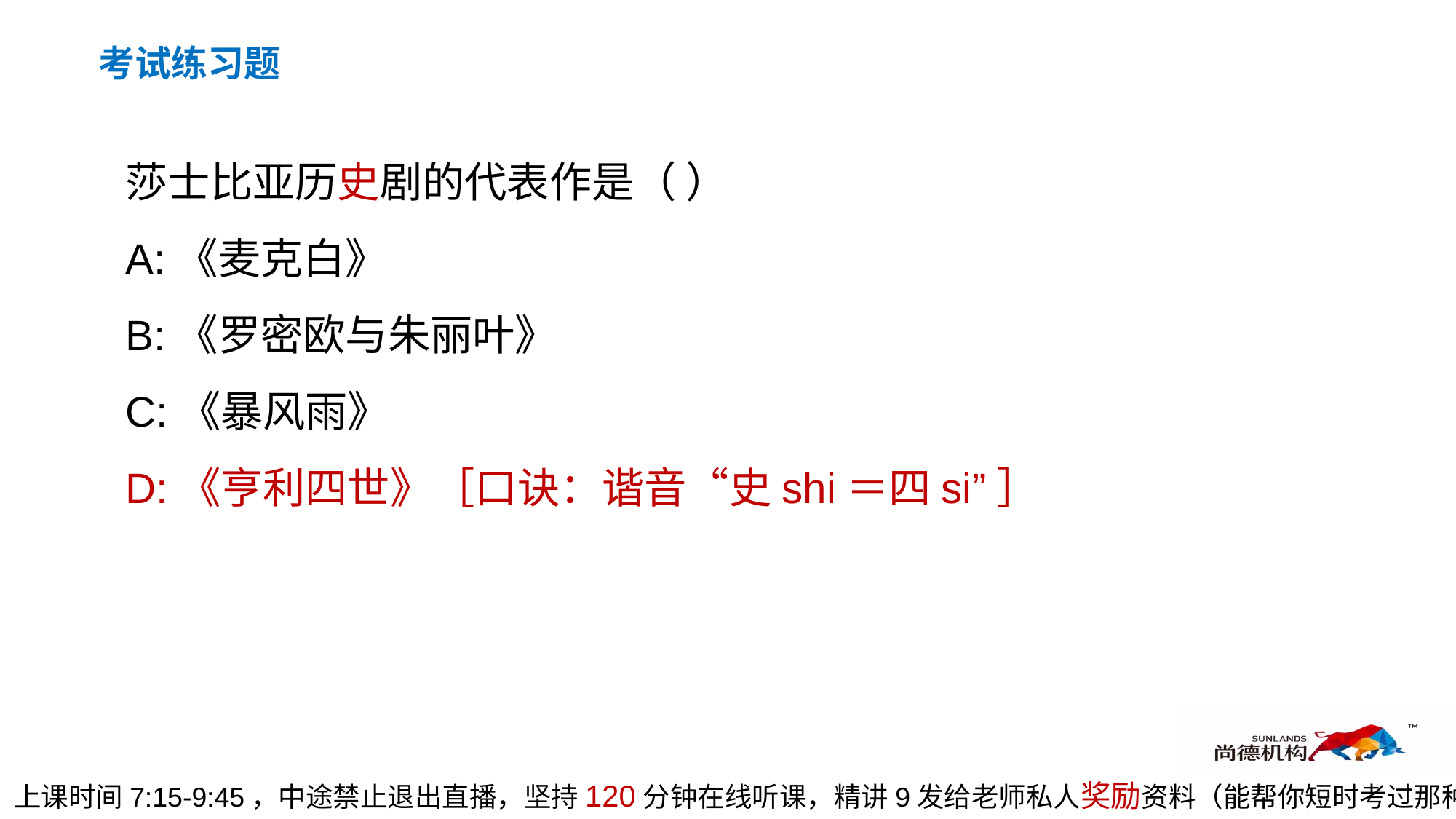

考试练习题
莎士比亚历史剧的代表作是（ ）
A:《麦克白》
B:《罗密欧与朱丽叶》
C:《暴风雨》
D:《亨利四世》［口诀：谐音“史shi＝四si”］